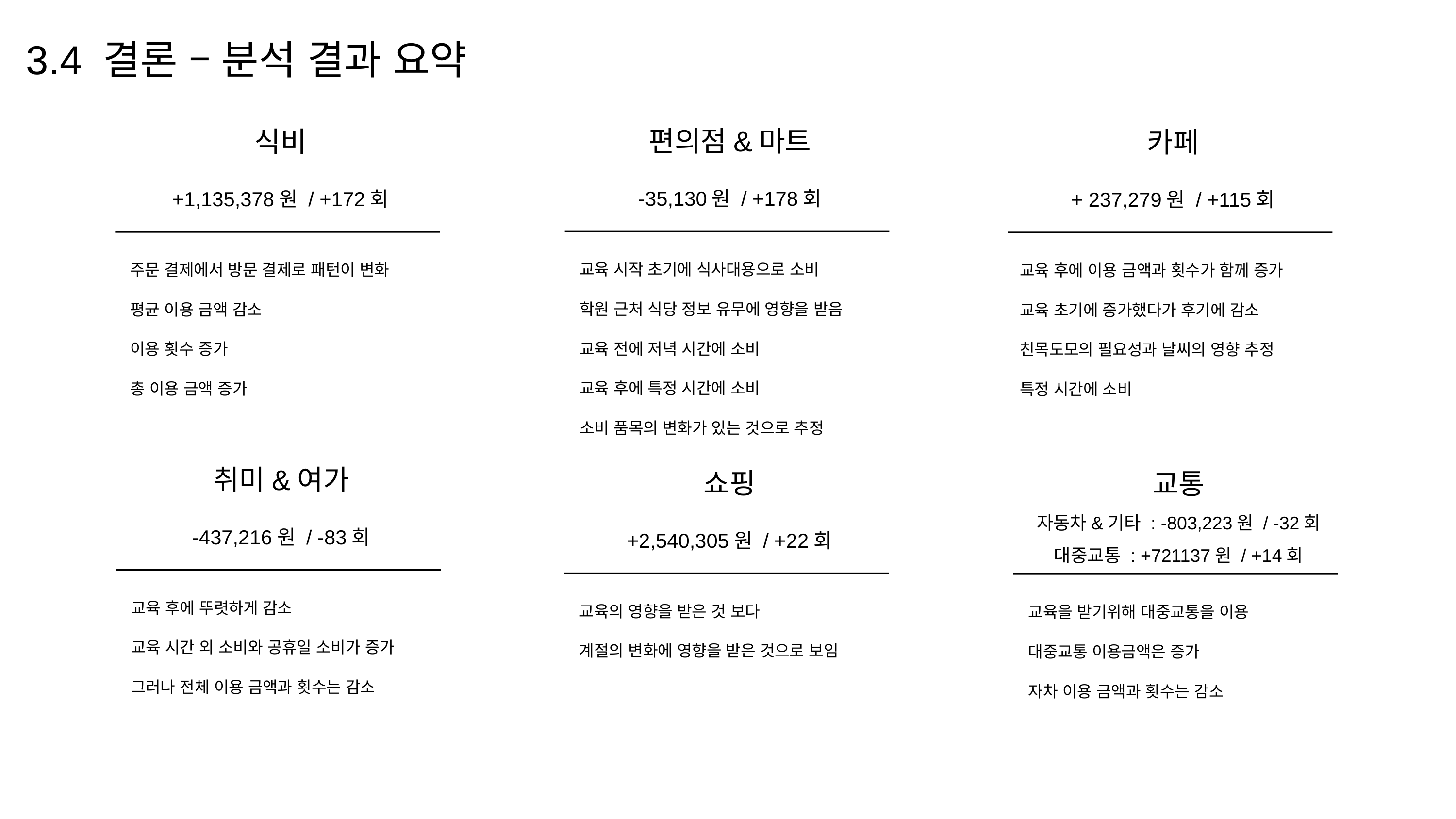

3.4 결론 – 분석 결과 요약

편의점&마트
-35,130원 / +178회

교육 시작 초기에 식사대용으로 소비
학원 근처 식당 정보 유무에 영향을 받음
교육 전에 저녁 시간에 소비
교육 후에 특정 시간에 소비
소비 품목의 변화가 있는 것으로 추정

식비
+1,135,378원 / +172회

주문 결제에서 방문 결제로 패턴이 변화
평균 이용 금액 감소
이용 횟수 증가
총 이용 금액 증가

카페
+ 237,279원 / +115회

교육 후에 이용 금액과 횟수가 함께 증가
교육 초기에 증가했다가 후기에 감소
친목도모의 필요성과 날씨의 영향 추정
특정 시간에 소비

취미&여가
-437,216원 / -83회

교육 후에 뚜렷하게 감소
교육 시간 외 소비와 공휴일 소비가 증가
그러나 전체 이용 금액과 횟수는 감소

쇼핑
+2,540,305원 / +22회

교육의 영향을 받은 것 보다
계절의 변화에 영향을 받은 것으로 보임

교통
자동차&기타 : -803,223원 / -32회
대중교통 : +721137원 / +14회

교육을 받기위해 대중교통을 이용
대중교통 이용금액은 증가
자차 이용 금액과 횟수는 감소